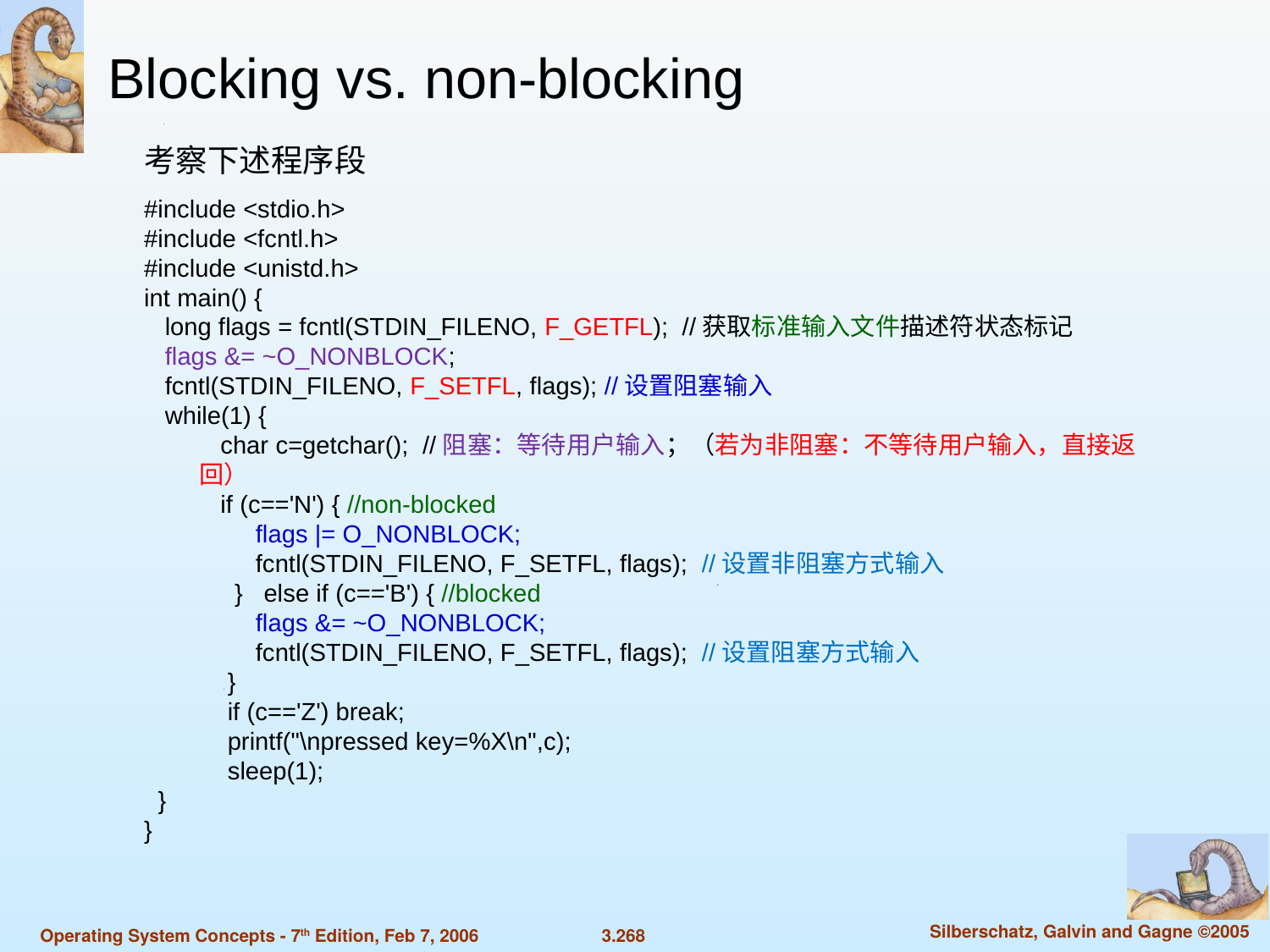

Blocking vs. non-blocking
考察下述程序段
#include <stdio.h>
#include <fcntl.h>
#include <unistd.h>
int main() {
   long flags = fcntl(STDIN_FILENO, F_GETFL);  //获取标准输入文件描述符状态标记
   flags &= ~O_NONBLOCK;
   fcntl(STDIN_FILENO, F_SETFL, flags); //设置阻塞输入
   while(1) {
   char c=getchar();  //阻塞：等待用户输入；（若为非阻塞：不等待用户输入，直接返回）
   if (c=='N') { //non-blocked
        flags |= O_NONBLOCK;
        fcntl(STDIN_FILENO, F_SETFL, flags);  //设置非阻塞方式输入
     }   else if (c=='B') { //blocked
        flags &= ~O_NONBLOCK;
        fcntl(STDIN_FILENO, F_SETFL, flags);  //设置阻塞方式输入
    }
    if (c=='Z') break;
    printf("\npressed key=%X\n",c);
    sleep(1);
  }
}